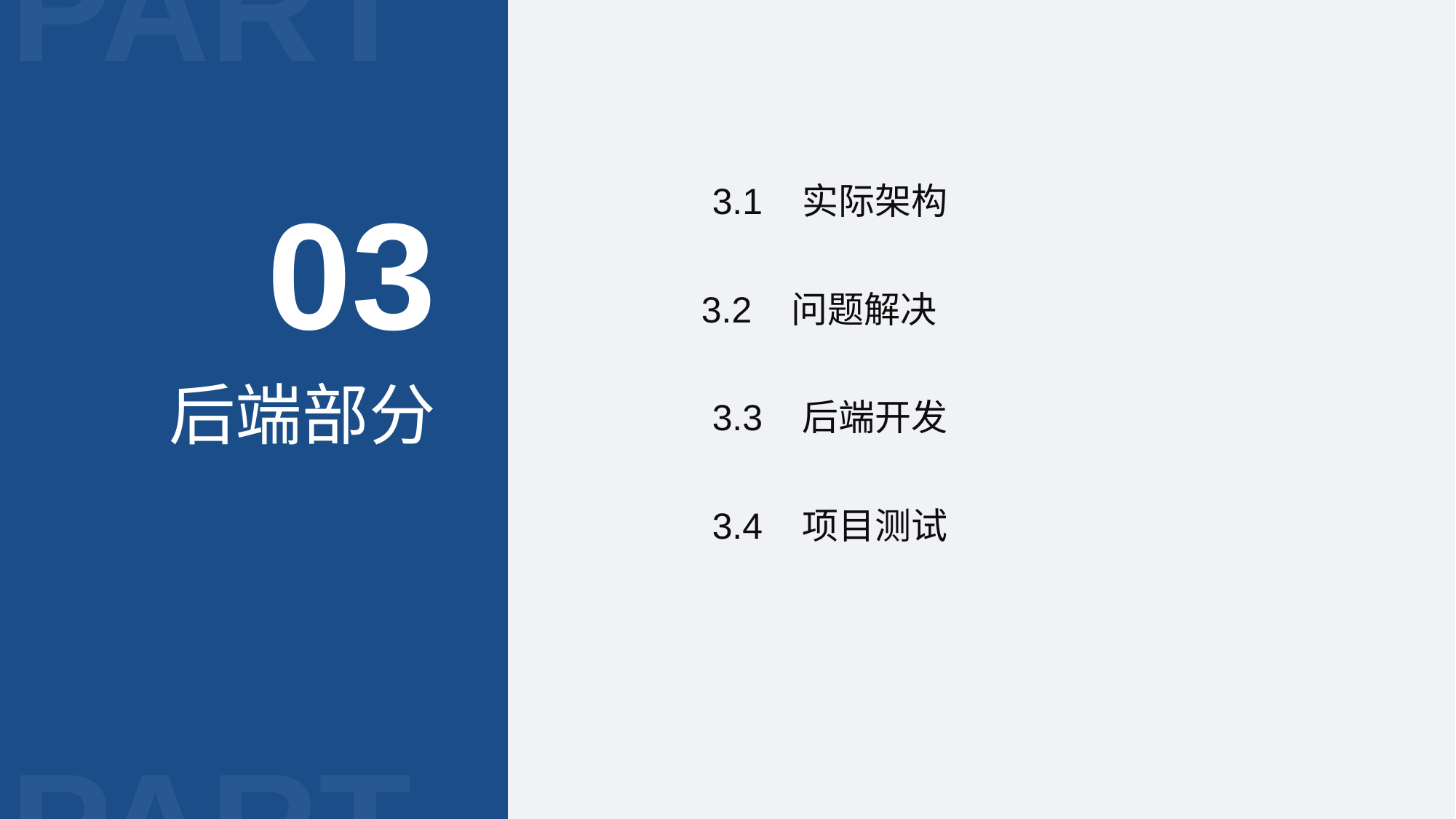

PART
03
3.1   实际架构
3.2   问题解决
后端部分
3.3   后端开发
3.4   项目测试
PART